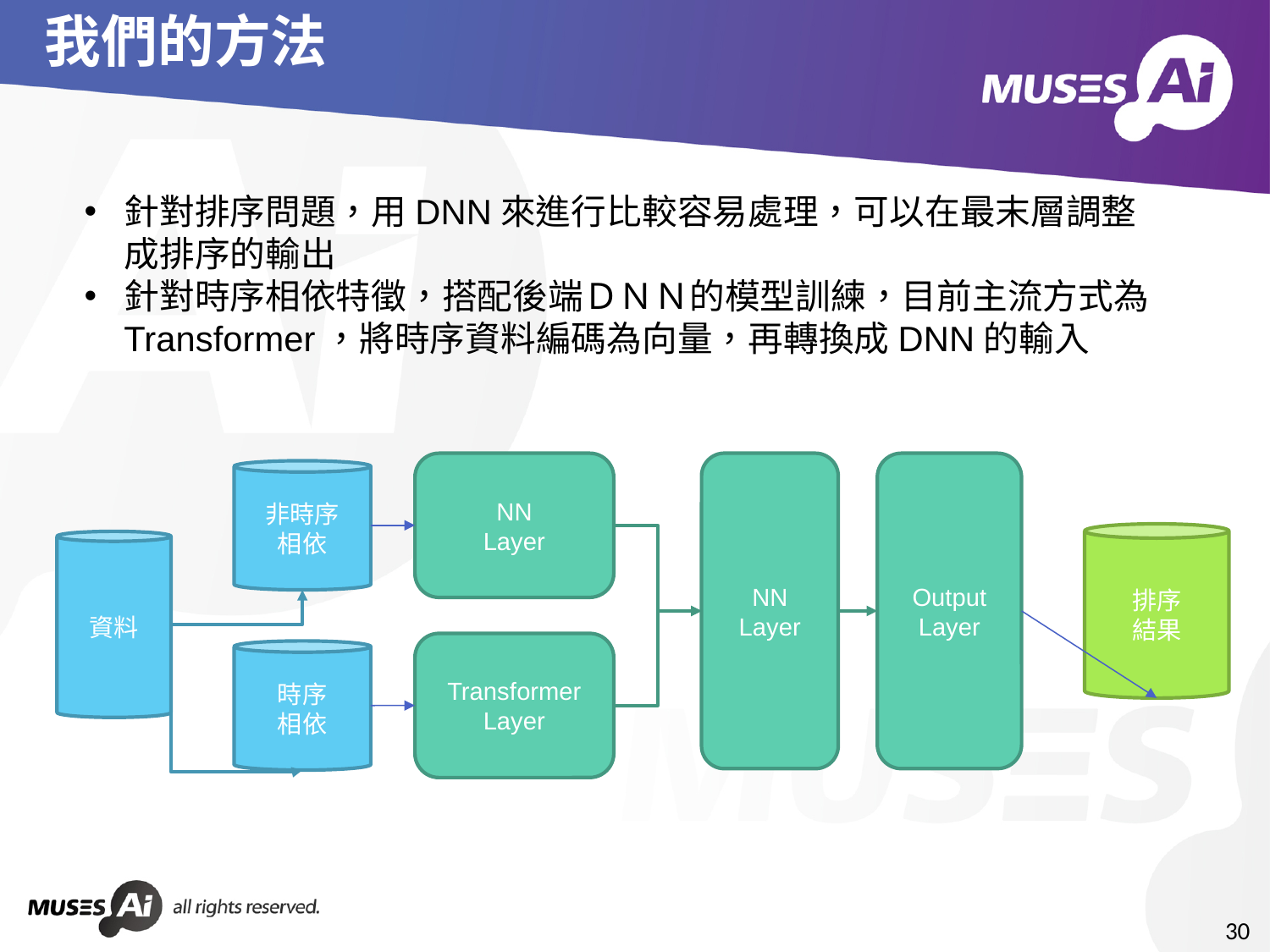

# 我們的方法
針對排序問題，用DNN來進行比較容易處理，可以在最末層調整成排序的輸出
針對時序相依特徵，搭配後端ＤＮＮ的模型訓練，目前主流方式為Transformer，將時序資料編碼為向量，再轉換成DNN的輸入

NN
Layer
NN
Layer
Output
Layer
非時序
相依
排序
結果
資料
Transformer
Layer
時序
相依
30